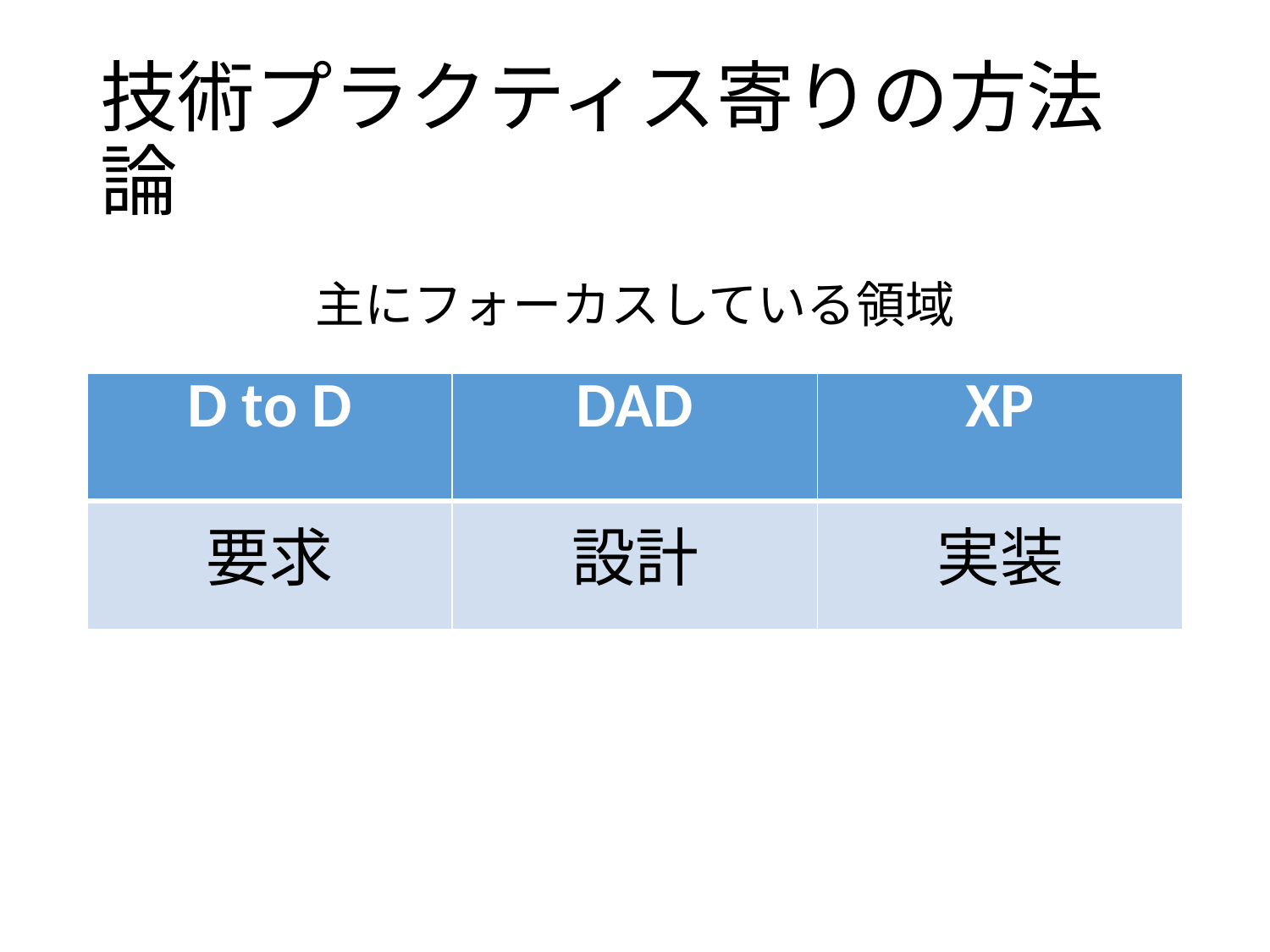

# 技術プラクティス寄りの方法論
主にフォーカスしている領域
| D to D | DAD | XP |
| --- | --- | --- |
| 要求 | 設計 | 実装 |